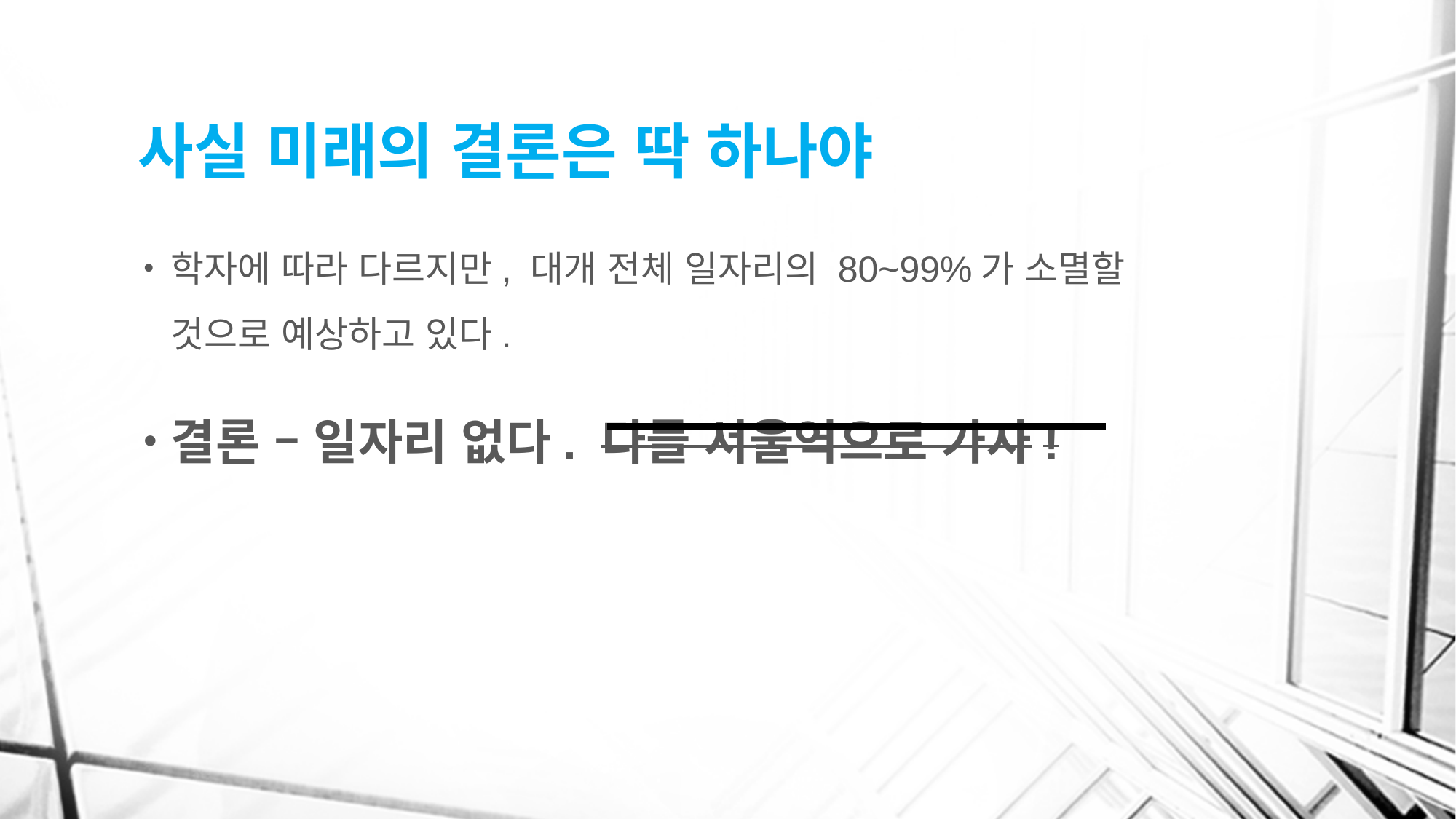

# 사실 미래의 결론은 딱 하나야
학자에 따라 다르지만, 대개 전체 일자리의 80~99%가 소멸할 것으로 예상하고 있다.
결론 – 일자리 없다. 다들 서울역으로 가자!